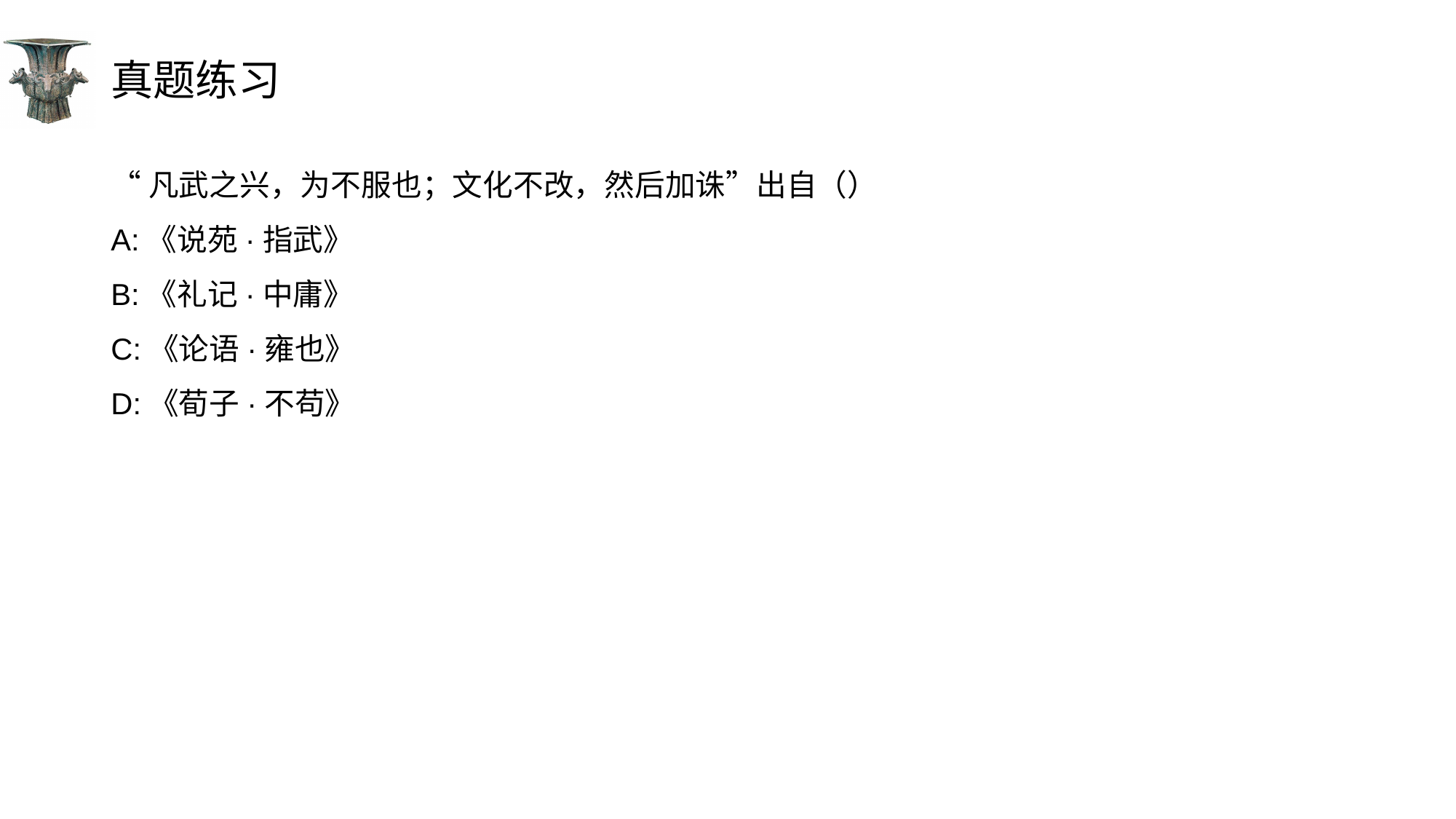

# 真题练习
“凡武之兴，为不服也；文化不改，然后加诛”出自（）
A:《说苑·指武》
B:《礼记·中庸》
C:《论语·雍也》
D:《荀子·不苟》
20